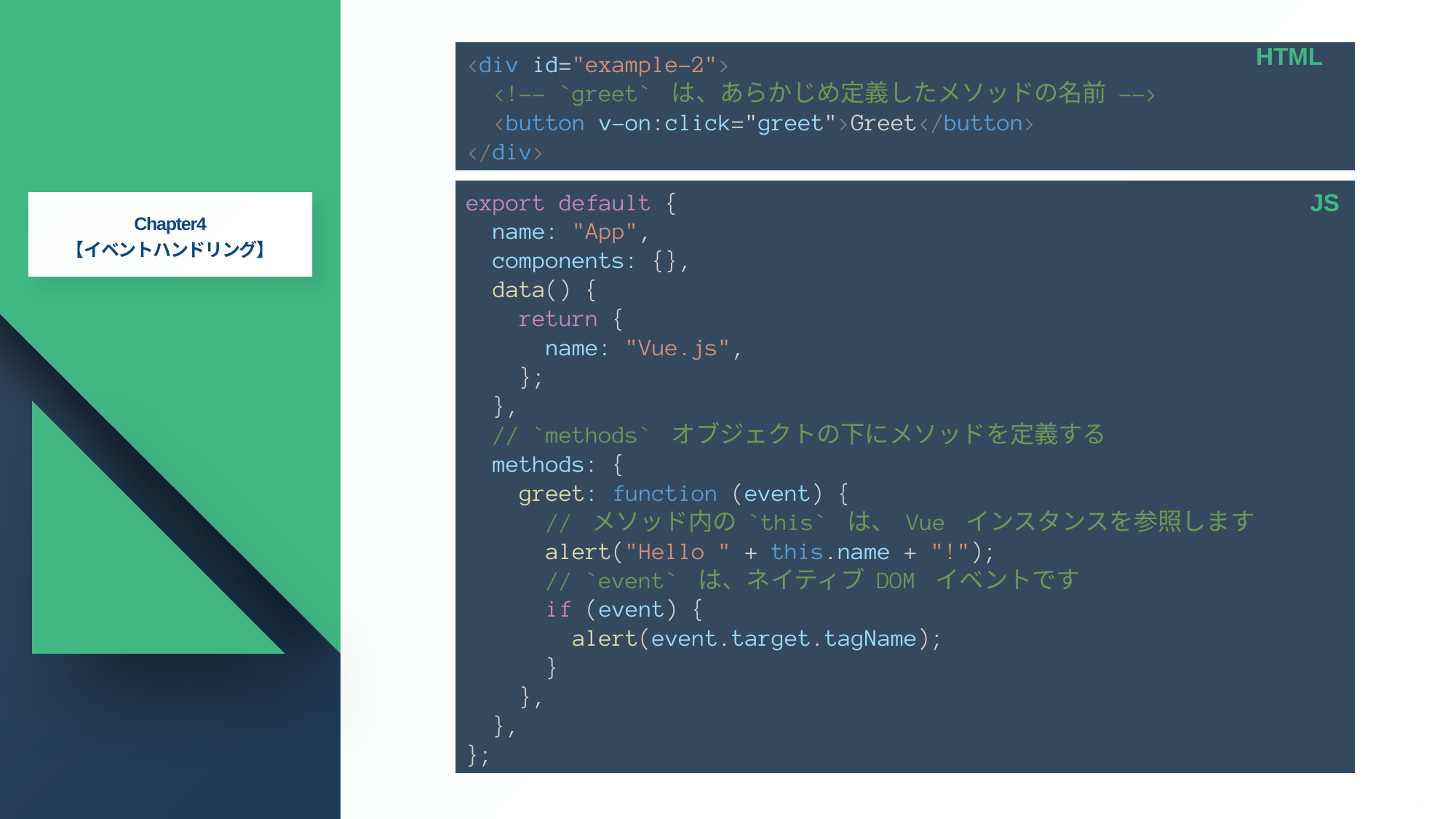

HTML
<div id="example-2">
  <!-- `greet` は、あらかじめ定義したメソッドの名前 -->
  <button v-on:click="greet">Greet</button>
</div>
# 2.Vue基本構文
export default {
  name: "App",
  components: {},
  data() {
    return {
      name: "Vue.js",
    };
  },
  // `methods` オブジェクトの下にメソッドを定義する
  methods: {
    greet: function (event) {
      // メソッド内の `this` は、 Vue インスタンスを参照します
      alert("Hello " + this.name + "!");
      // `event` は、ネイティブ DOM イベントです
      if (event) {
        alert(event.target.tagName);
      }
    },
  },
};
JS
Chapter4
【イベントハンドリング】
Presentaion By  (株)パワーソフトシステム
50